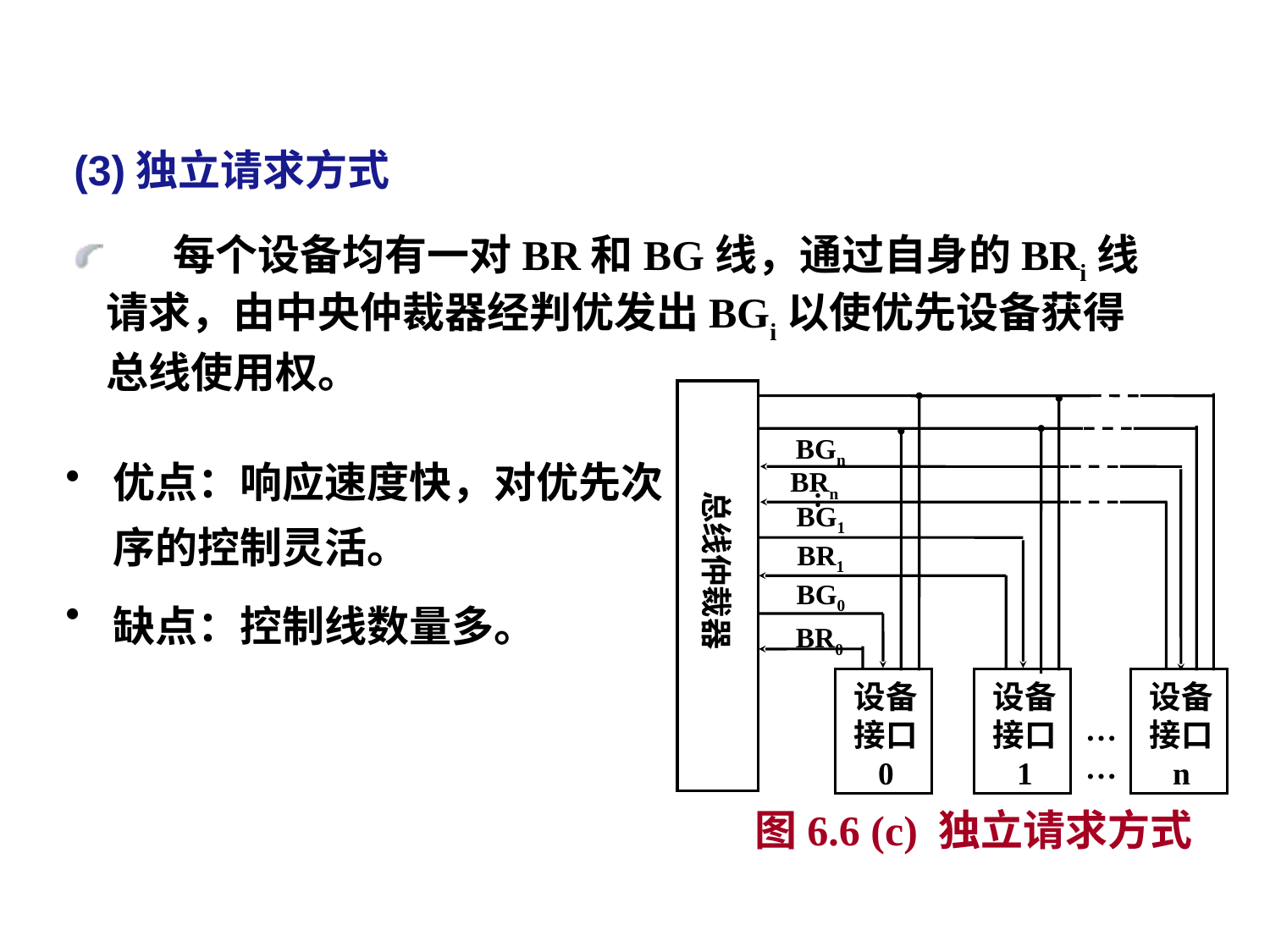

# (3)独立请求方式
      每个设备均有一对BR和BG线，通过自身的BRi线请求，由中央仲裁器经判优发出BGi以使优先设备获得总线使用权。

优点：响应速度快，对优先次 序的控制灵活。
缺点：控制线数量多。

BGn

BRn

总线仲裁器
··
BG1

BR1

BG0

BR0

设备接口
0
设备接口
1
设备接口
n
……
图6.6 (c) 独立请求方式